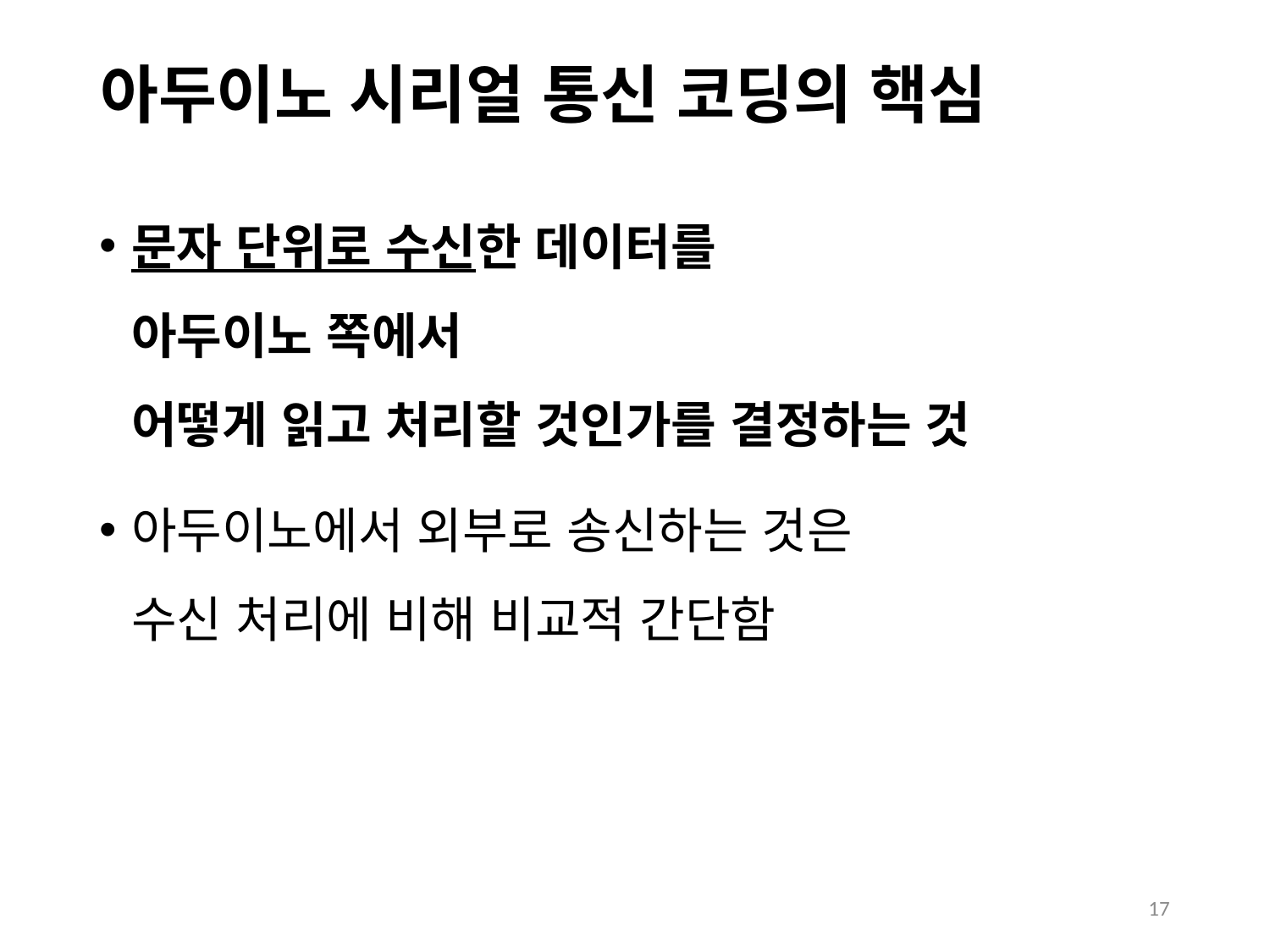

# 아두이노 시리얼 통신 코딩의 핵심

문자 단위로 수신한 데이터를
아두이노 쪽에서
어떻게 읽고 처리할 것인가를 결정하는 것
아두이노에서 외부로 송신하는 것은
수신 처리에 비해 비교적 간단함
17